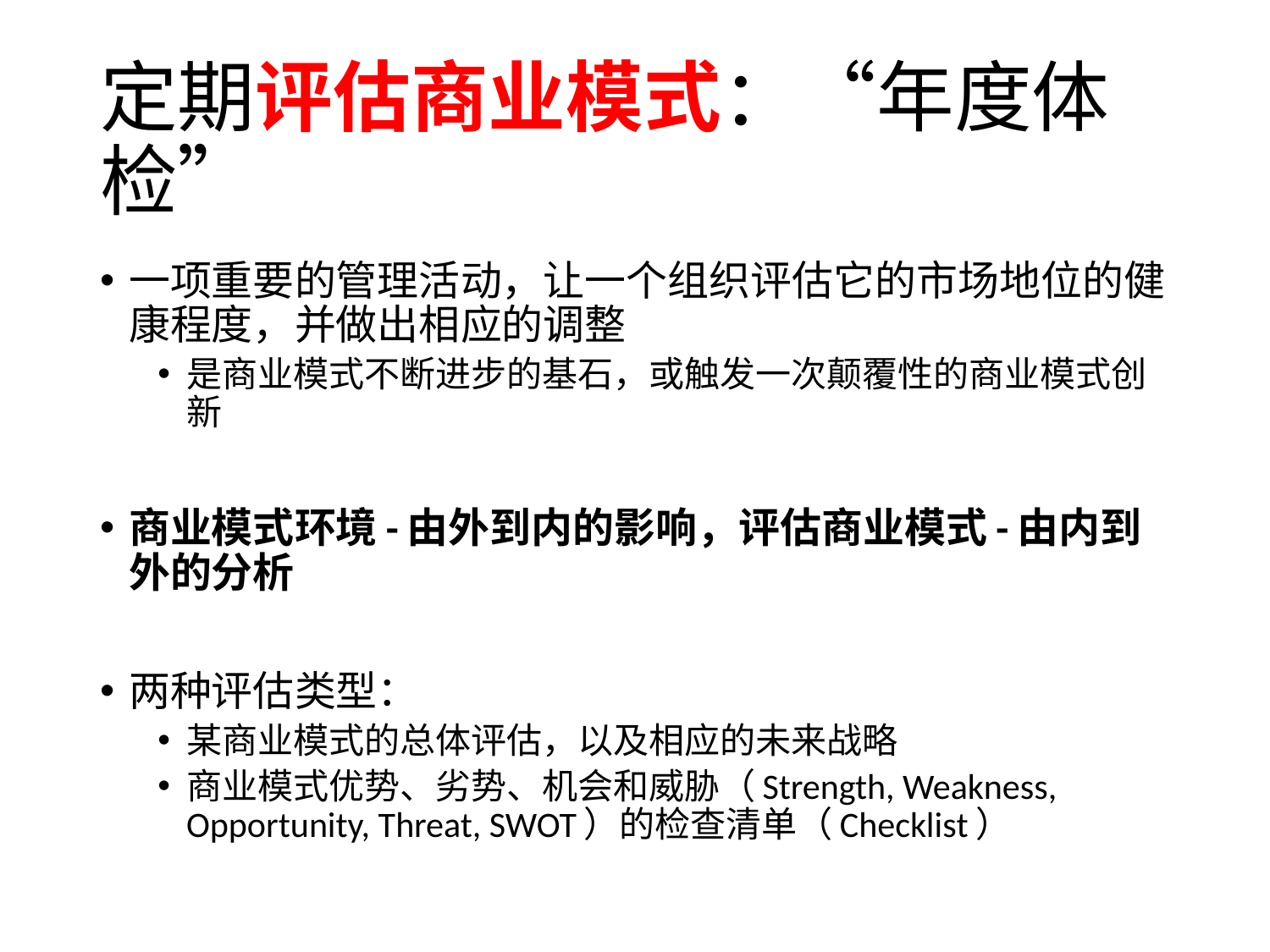

# 定期评估商业模式：“年度体检”
一项重要的管理活动，让一个组织评估它的市场地位的健康程度，并做出相应的调整
是商业模式不断进步的基石，或触发一次颠覆性的商业模式创新

商业模式环境-由外到内的影响，评估商业模式-由内到外的分析

两种评估类型：
某商业模式的总体评估，以及相应的未来战略
商业模式优势、劣势、机会和威胁（Strength, Weakness, Opportunity, Threat, SWOT）的检查清单（Checklist）